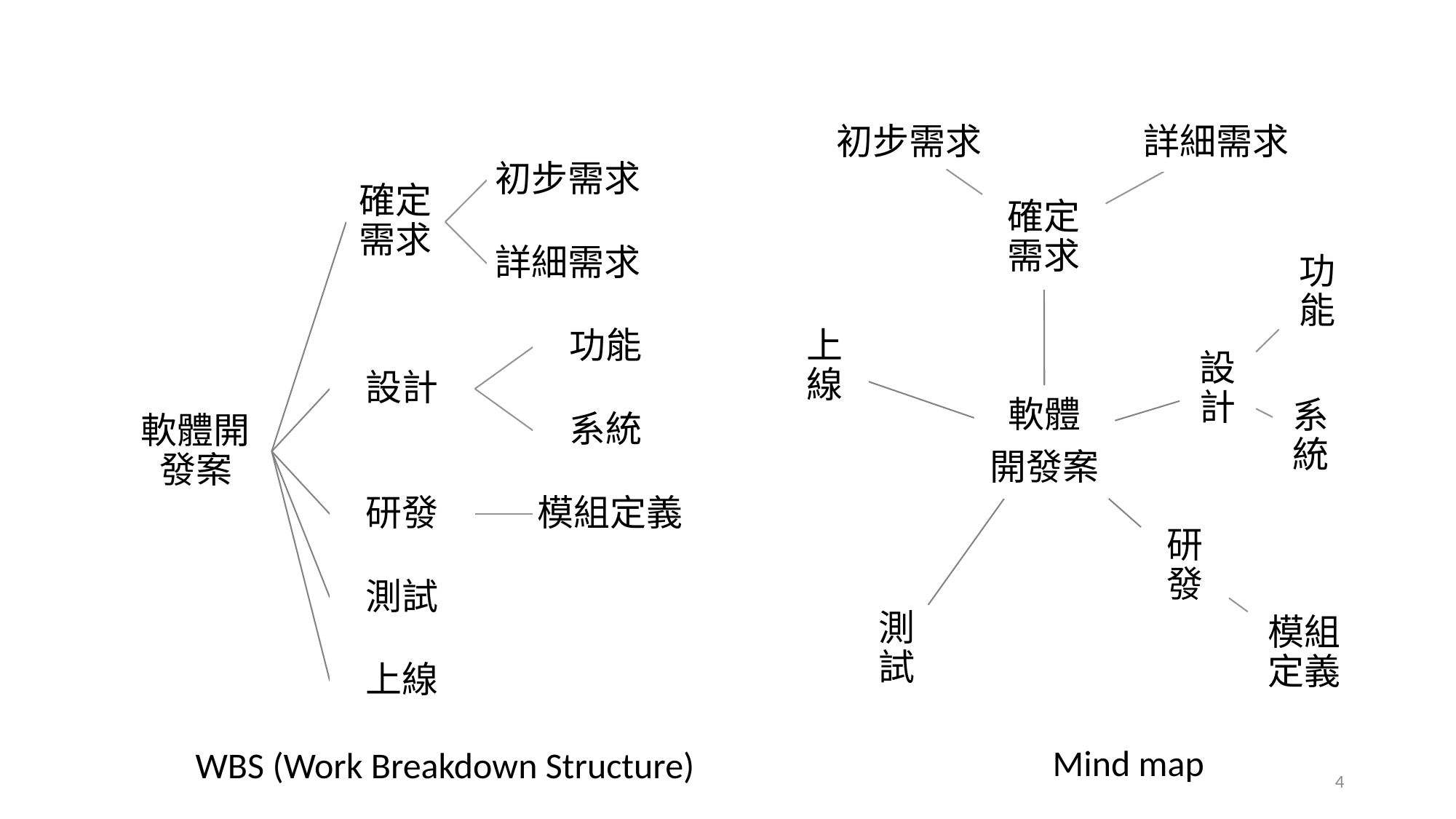

軟體
開發案
確定需求
初步需求
詳細需求
設計
功能
系統
研發
模組定義
測試
上線
軟體開發案

確定需求

初步需求

詳細需求

設計

功能

系統

研發

模組定義

測試

上線
Mind map
WBS (Work Breakdown Structure)
4